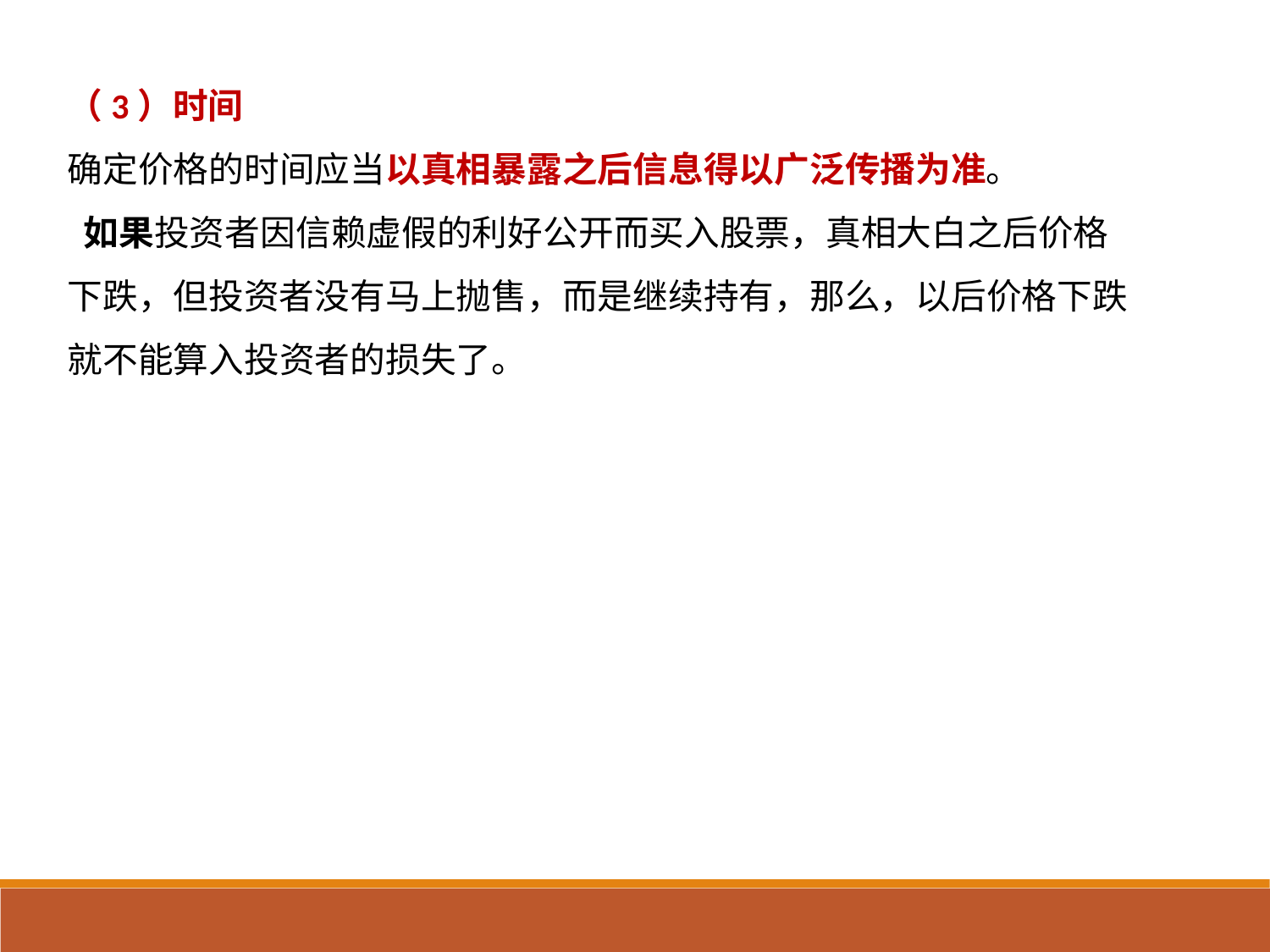

（3）时间
确定价格的时间应当以真相暴露之后信息得以广泛传播为准。
 如果投资者因信赖虚假的利好公开而买入股票，真相大白之后价格下跌，但投资者没有马上抛售，而是继续持有，那么，以后价格下跌就不能算入投资者的损失了。